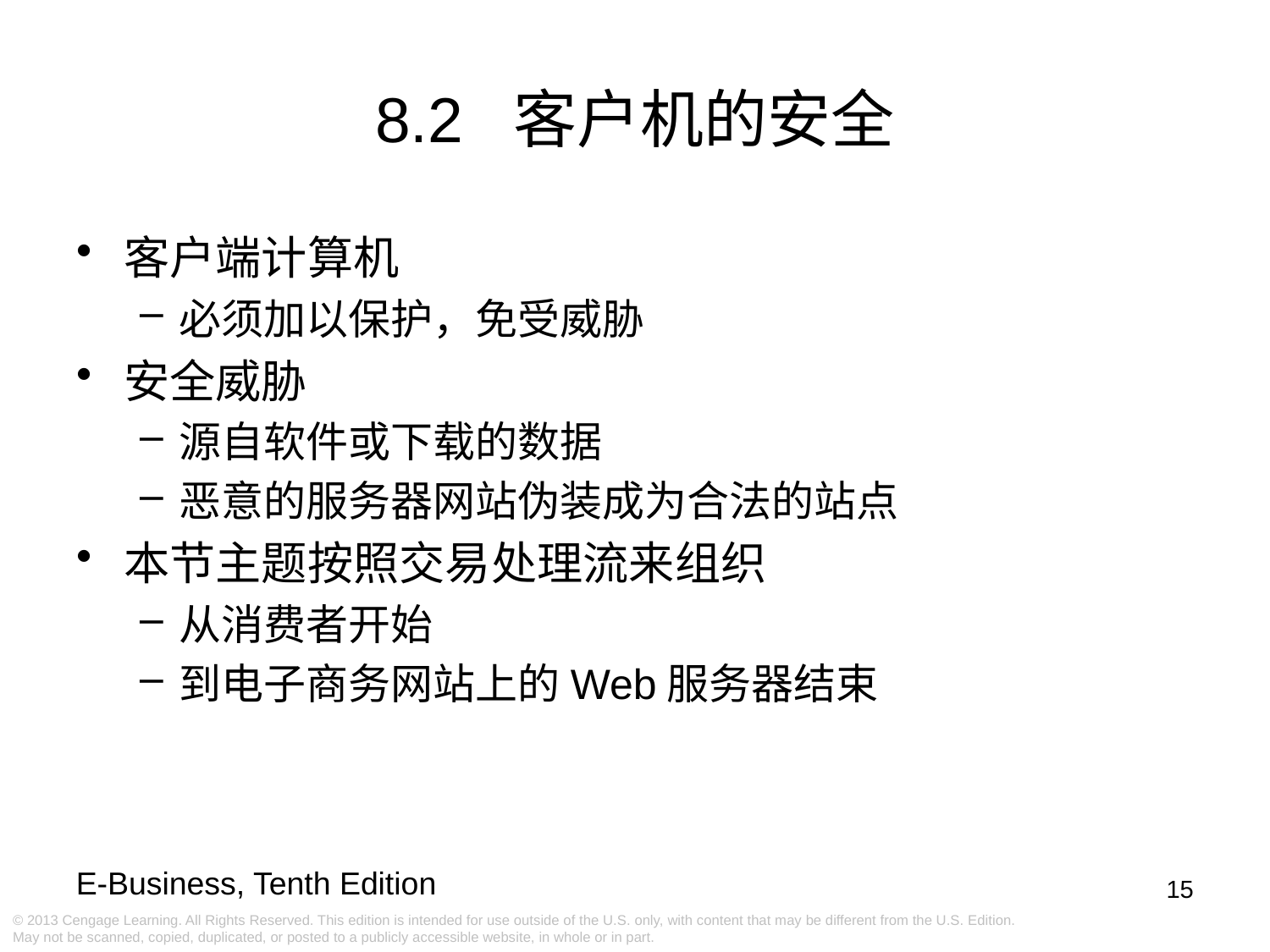

8.2  客户机的安全
客户端计算机
必须加以保护，免受威胁
安全威胁
源自软件或下载的数据
恶意的服务器网站伪装成为合法的站点
本节主题按照交易处理流来组织
从消费者开始
到电子商务网站上的Web服务器结束
15